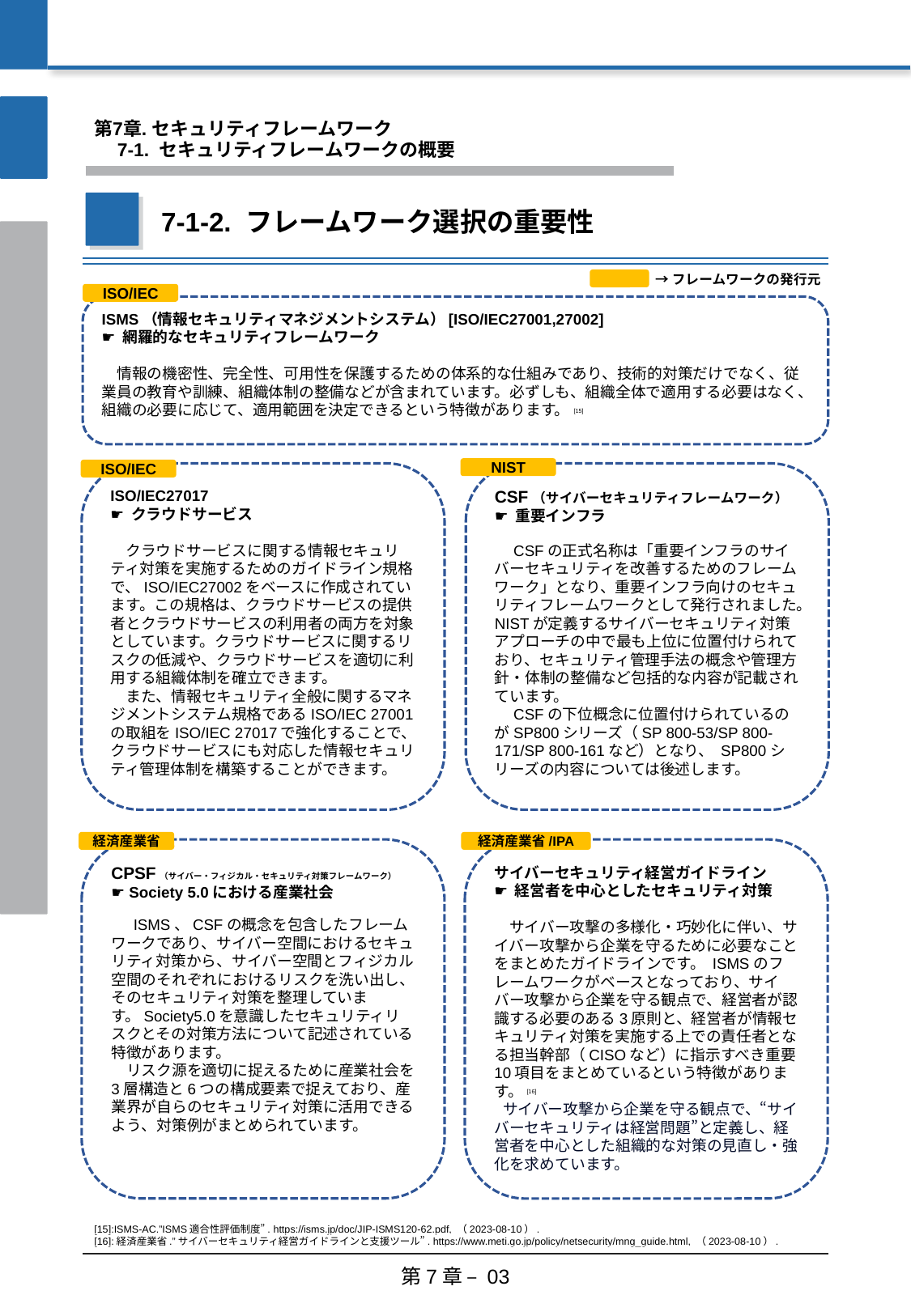

第7章. セキュリティフレームワーク
　7-1. セキュリティフレームワークの概要
7-1-2. フレームワーク選択の重要性
→フレームワークの発行元

ISO/IEC
ISMS（情報セキュリティマネジメントシステム）[ISO/IEC27001,27002]
☛ 網羅的なセキュリティフレームワーク

　情報の機密性、完全性、可用性を保護するための体系的な仕組みであり、技術的対策だけでなく、従業員の教育や訓練、組織体制の整備などが含まれています。必ずしも、組織全体で適用する必要はなく、組織の必要に応じて、適用範囲を決定できるという特徴があります。[15]
NIST
ISO/IEC
ISO/IEC27017
☛ クラウドサービス

　クラウドサービスに関する情報セキュリティ対策を実施するためのガイドライン規格で、ISO/IEC27002をベースに作成されています。この規格は、クラウドサービスの提供者とクラウドサービスの利用者の両方を対象としています。クラウドサービスに関するリスクの低減や、クラウドサービスを適切に利用する組織体制を確立できます。
　また、情報セキュリティ全般に関するマネジメントシステム規格であるISO/IEC 27001の取組をISO/IEC 27017で強化することで、クラウドサービスにも対応した情報セキュリティ管理体制を構築することができます。

CSF（サイバーセキュリティフレームワーク）
☛ 重要インフラ

　CSFの正式名称は「重要インフラのサイバーセキュリティを改善するためのフレームワーク」となり、重要インフラ向けのセキュリティフレームワークとして発行されました。NISTが定義するサイバーセキュリティ対策アプローチの中で最も上位に位置付けられており、セキュリティ管理手法の概念や管理方針・体制の整備など包括的な内容が記載されています。
　CSFの下位概念に位置付けられているのがSP800シリーズ（SP 800-53/SP 800-171/SP 800-161など）となり、 SP800シリーズの内容については後述します。
経済産業省/IPA
経済産業省
CPSF（サイバー・フィジカル・セキュリティ対策フレームワーク）
☛ Society 5.0における産業社会

　 ISMS、CSFの概念を包含したフレームワークであり、サイバー空間におけるセキュリティ対策から、サイバー空間とフィジカル空間のそれぞれにおけるリスクを洗い出し、そのセキュリティ対策を整理しています。Society5.0を意識したセキュリティリスクとその対策方法について記述されている特徴があります。
　リスク源を適切に捉えるために産業社会を3層構造と6つの構成要素で捉えており、産業界が自らのセキュリティ対策に活用できるよう、対策例がまとめられています。
サイバーセキュリティ経営ガイドライン
☛ 経営者を中心としたセキュリティ対策
　サイバー攻撃の多様化・巧妙化に伴い、サイバー攻撃から企業を守るために必要なことをまとめたガイドラインです。 ISMSのフレームワークがベースとなっており、サイバー攻撃から企業を守る観点で、経営者が認識する必要のある3原則と、経営者が情報セキュリティ対策を実施する上での責任者となる担当幹部（CISOなど）に指示すべき重要10項目をまとめているという特徴があります。[16]
　サイバー攻撃から企業を守る観点で、“サイバーセキュリティは経営問題”と定義し、経営者を中心とした組織的な対策の見直し・強化を求めています。
[15]:ISMS-AC.”ISMS適合性評価制度”. https://isms.jp/doc/JIP-ISMS120-62.pdf, （2023-08-10）.
[16]:経済産業省.”サイバーセキュリティ経営ガイドラインと支援ツール”. https://www.meti.go.jp/policy/netsecurity/mng_guide.html, （2023-08-10）.
第7章 – 03